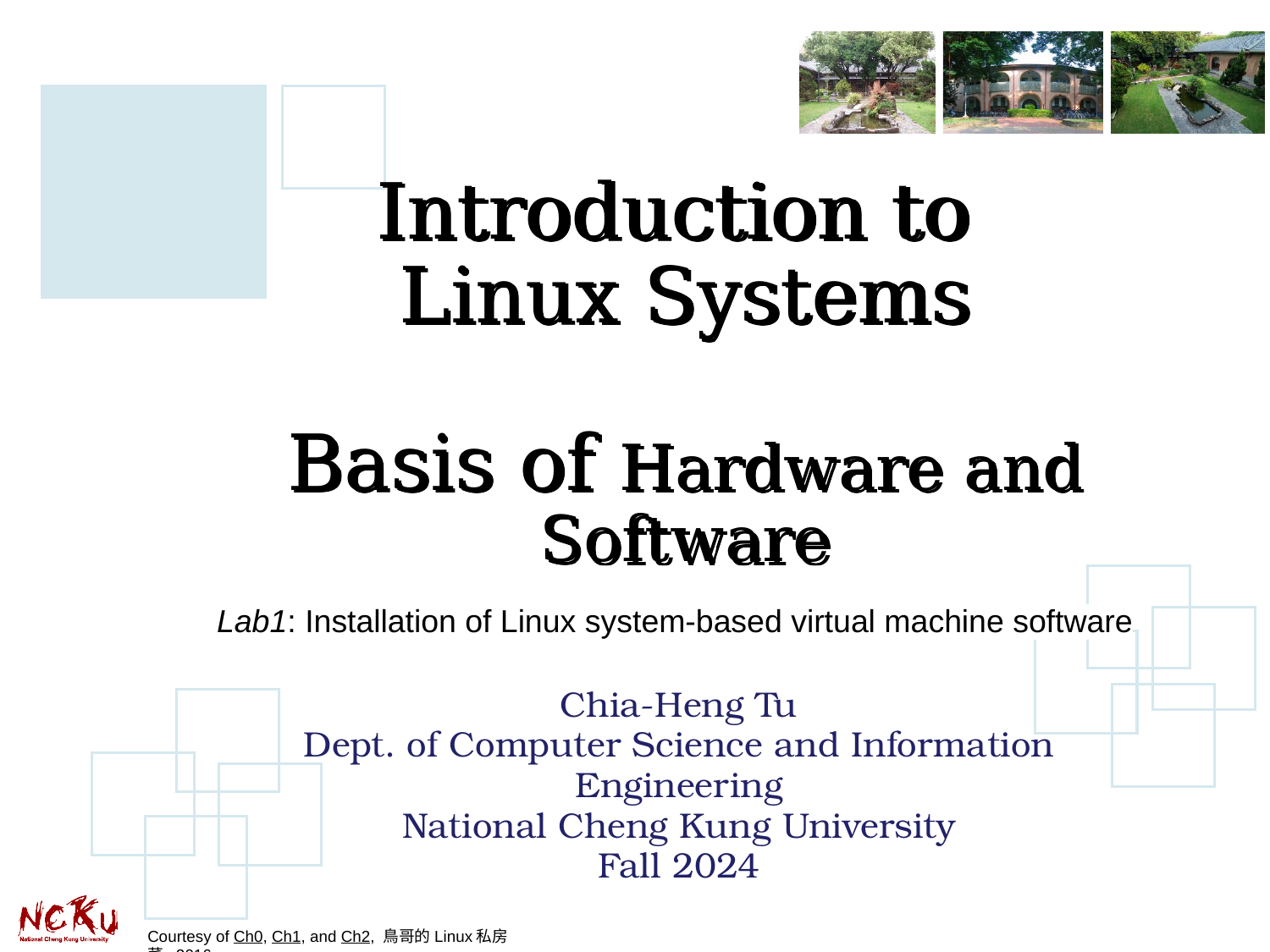

# Introduction to Linux Systems Basis of Hardware and Software
Chia-Heng Tu
Dept. of Computer Science and Information Engineering
National Cheng Kung University
Fall 2024
Lab1: Installation of Linux system-based virtual machine software
Courtesy of Ch0, Ch1, and Ch2, 鳥哥的Linux私房菜, 2016